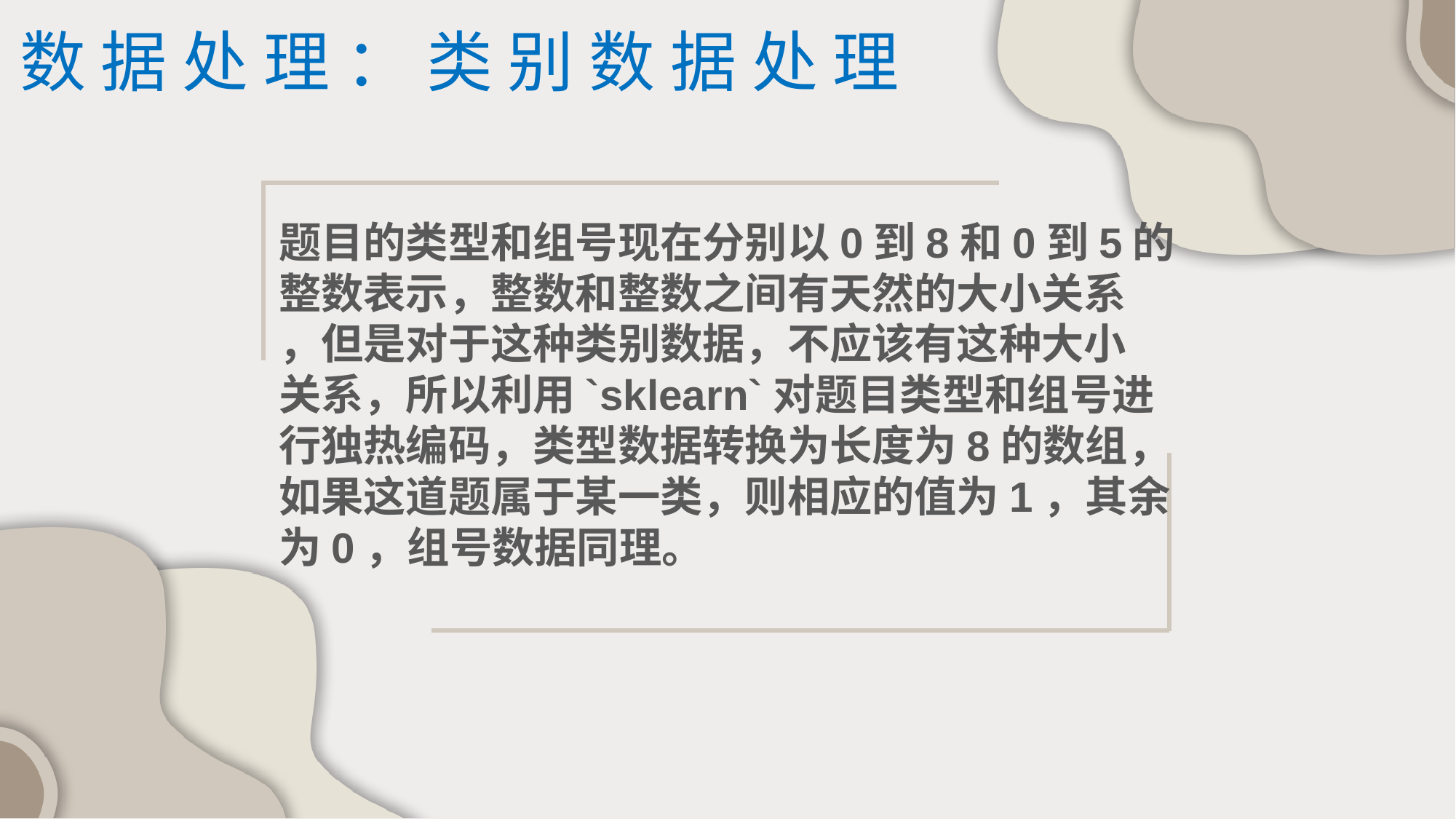

数据处理：类别数据处理
题目的类型和组号现在分别以0到8和0到5的
整数表示，整数和整数之间有天然的大小关系
，但是对于这种类别数据，不应该有这种大小
关系，所以利用`sklearn`对题目类型和组号进
行独热编码，类型数据转换为长度为8的数组，
如果这道题属于某一类，则相应的值为1，其余
为0，组号数据同理。